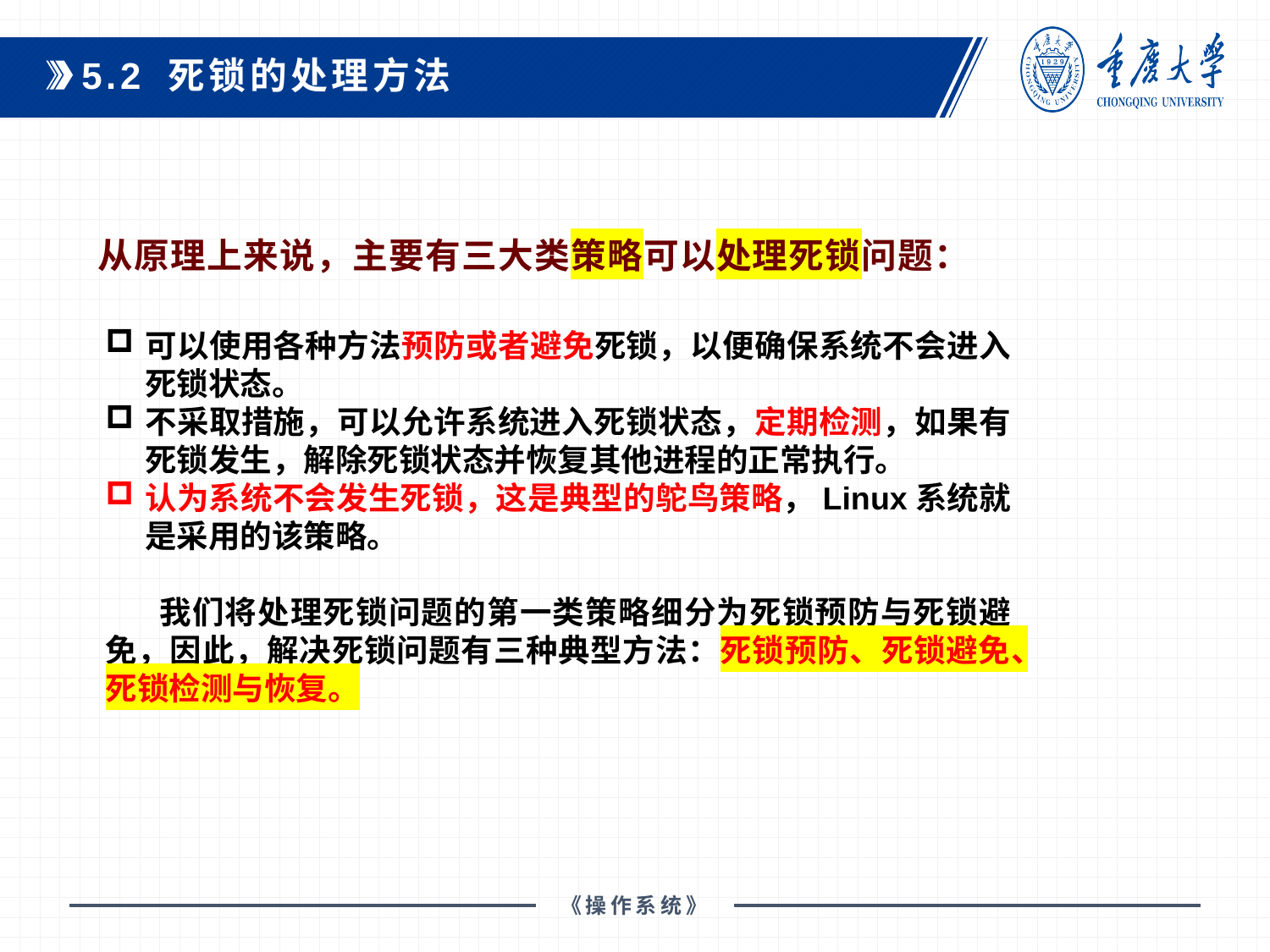

5.2 死锁的处理方法
从原理上来说，主要有三大类策略可以处理死锁问题：

可以使用各种方法预防或者避免死锁，以便确保系统不会进入死锁状态。
不采取措施，可以允许系统进入死锁状态，定期检测，如果有死锁发生，解除死锁状态并恢复其他进程的正常执行。
认为系统不会发生死锁，这是典型的鸵鸟策略，Linux系统就是采用的该策略。

 我们将处理死锁问题的第一类策略细分为死锁预防与死锁避免，因此，解决死锁问题有三种典型方法：死锁预防、死锁避免、死锁检测与恢复。